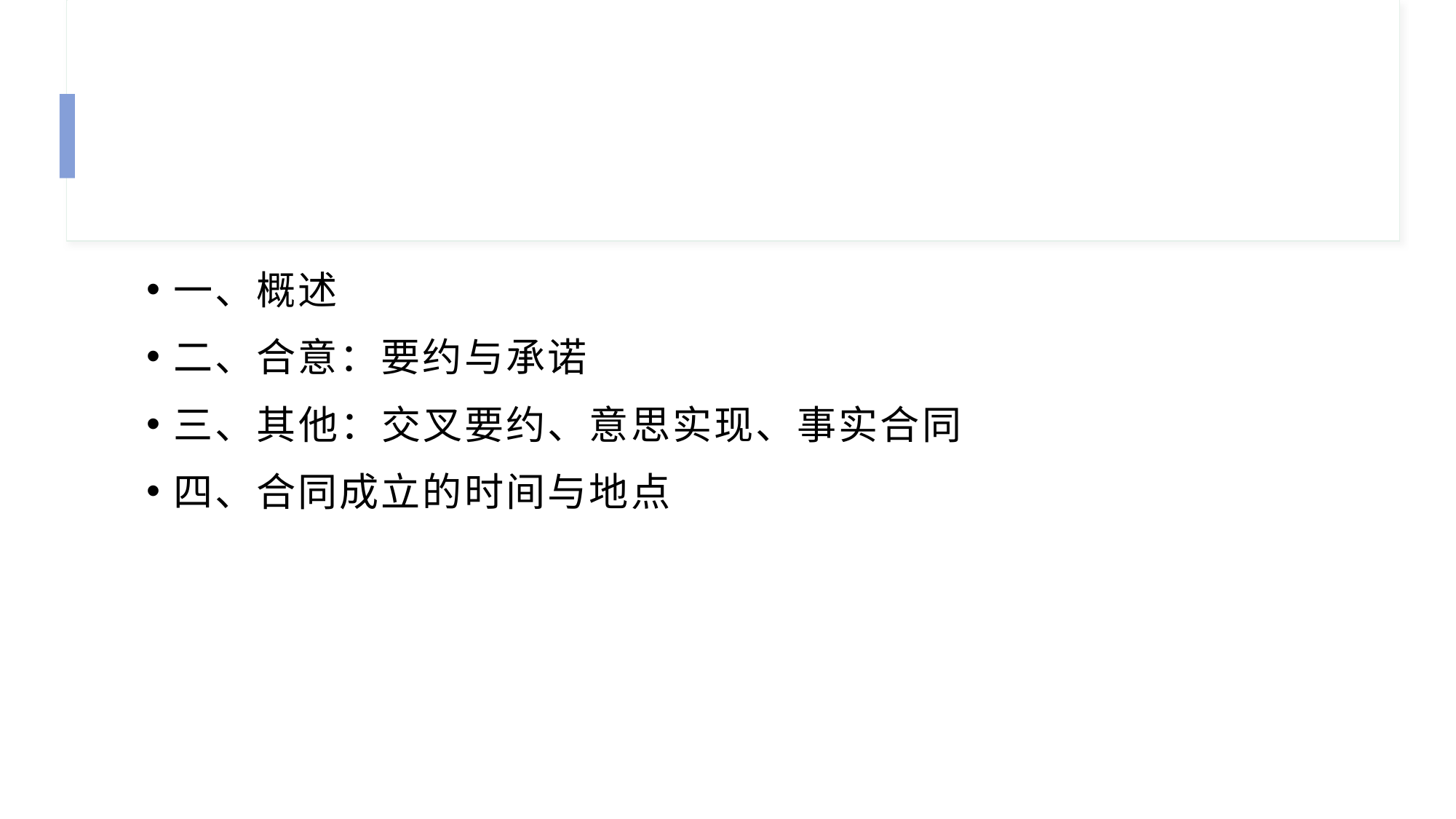

#
一、概述
二、合意：要约与承诺
三、其他：交叉要约、意思实现、事实合同
四、合同成立的时间与地点